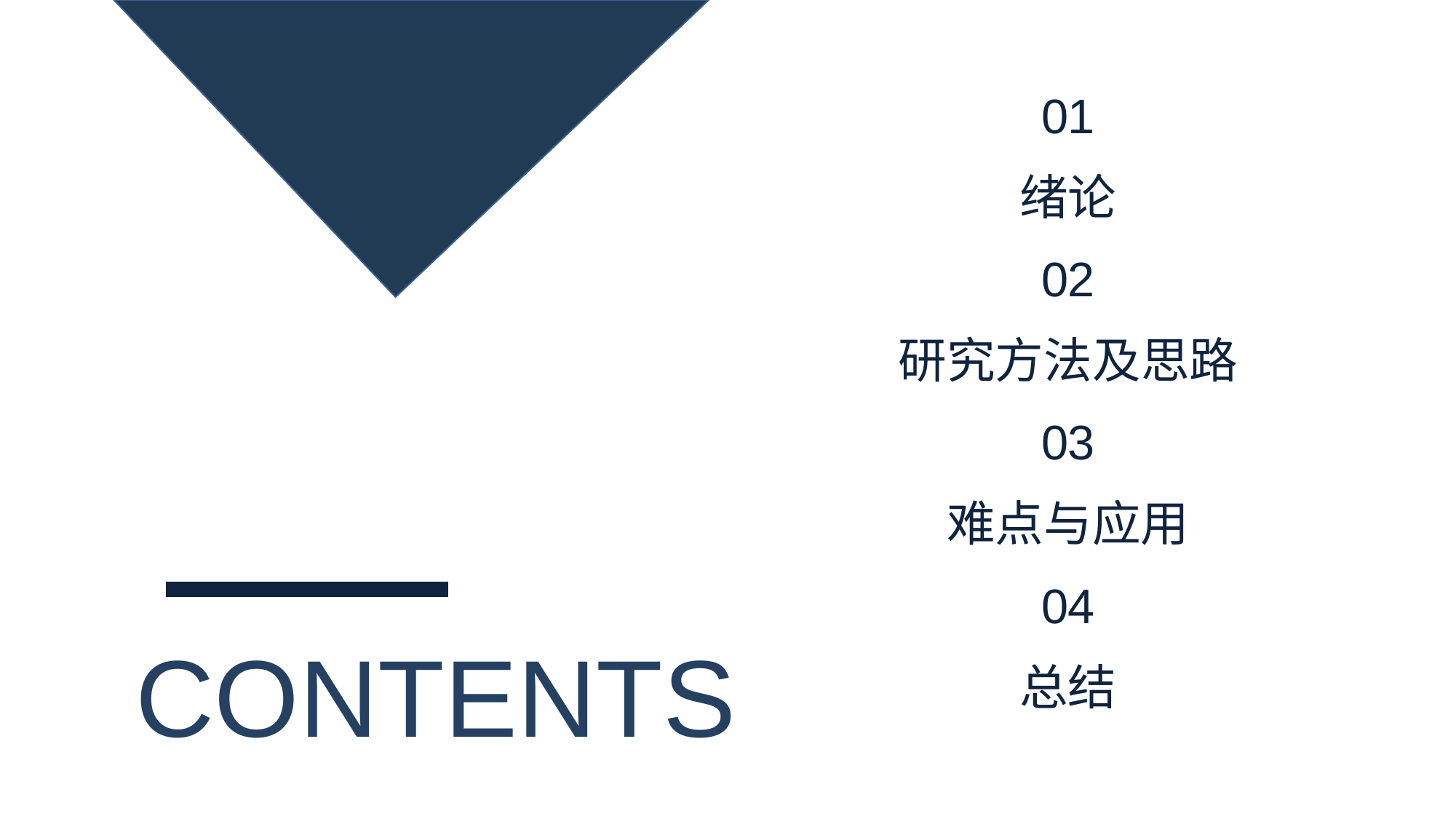

01
绪论
02
研究方法及思路
03
难点与应用
04
总结
# CONTENTS